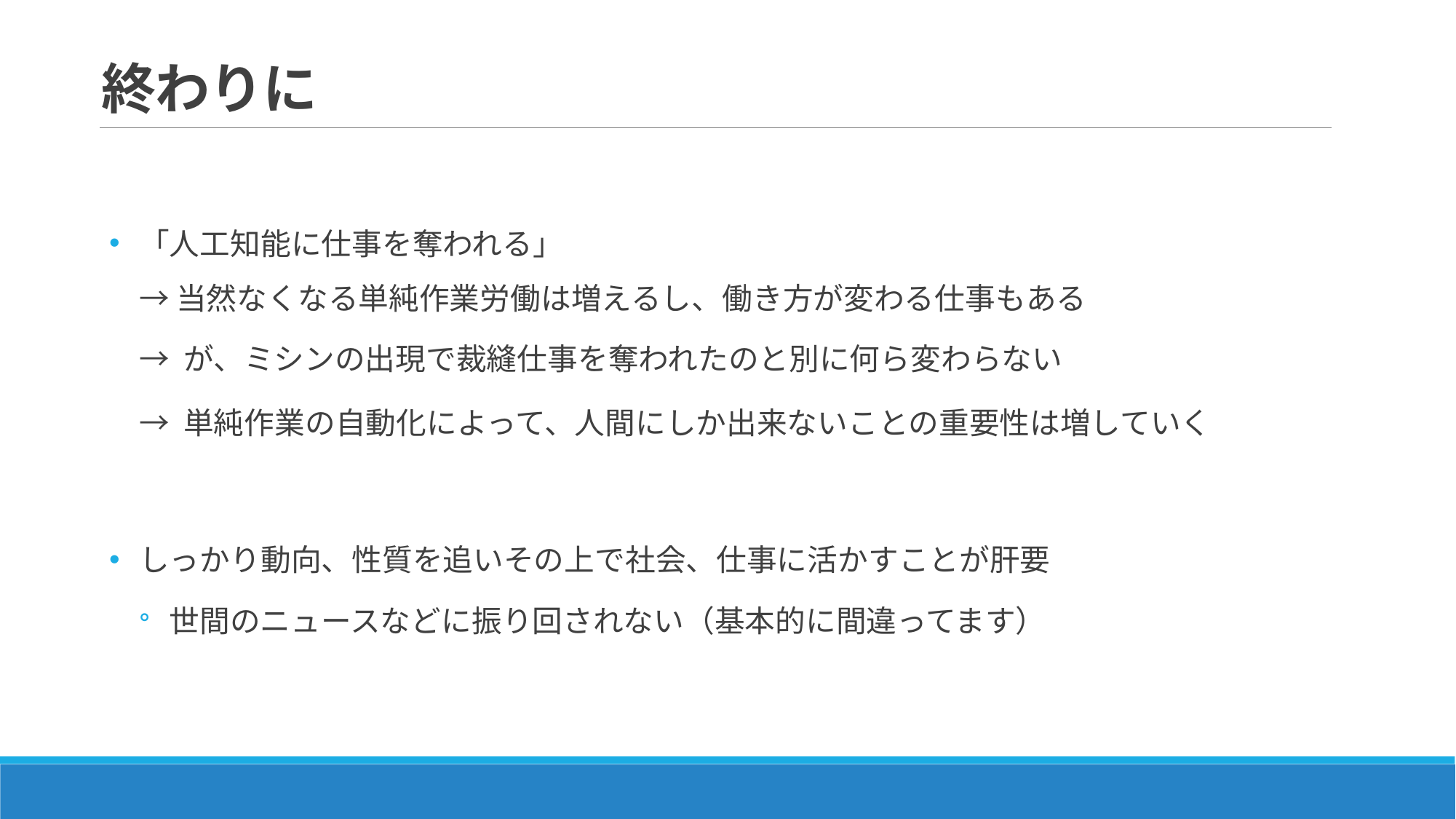

# 終わりに

「人工知能に仕事を奪われる」
→ 当然なくなる単純作業労働は増えるし、働き方が変わる仕事もある
→ が、ミシンの出現で裁縫仕事を奪われたのと別に何ら変わらない
→ 単純作業の自動化によって、人間にしか出来ないことの重要性は増していく

しっかり動向、性質を追いその上で社会、仕事に活かすことが肝要
世間のニュースなどに振り回されない（基本的に間違ってます）